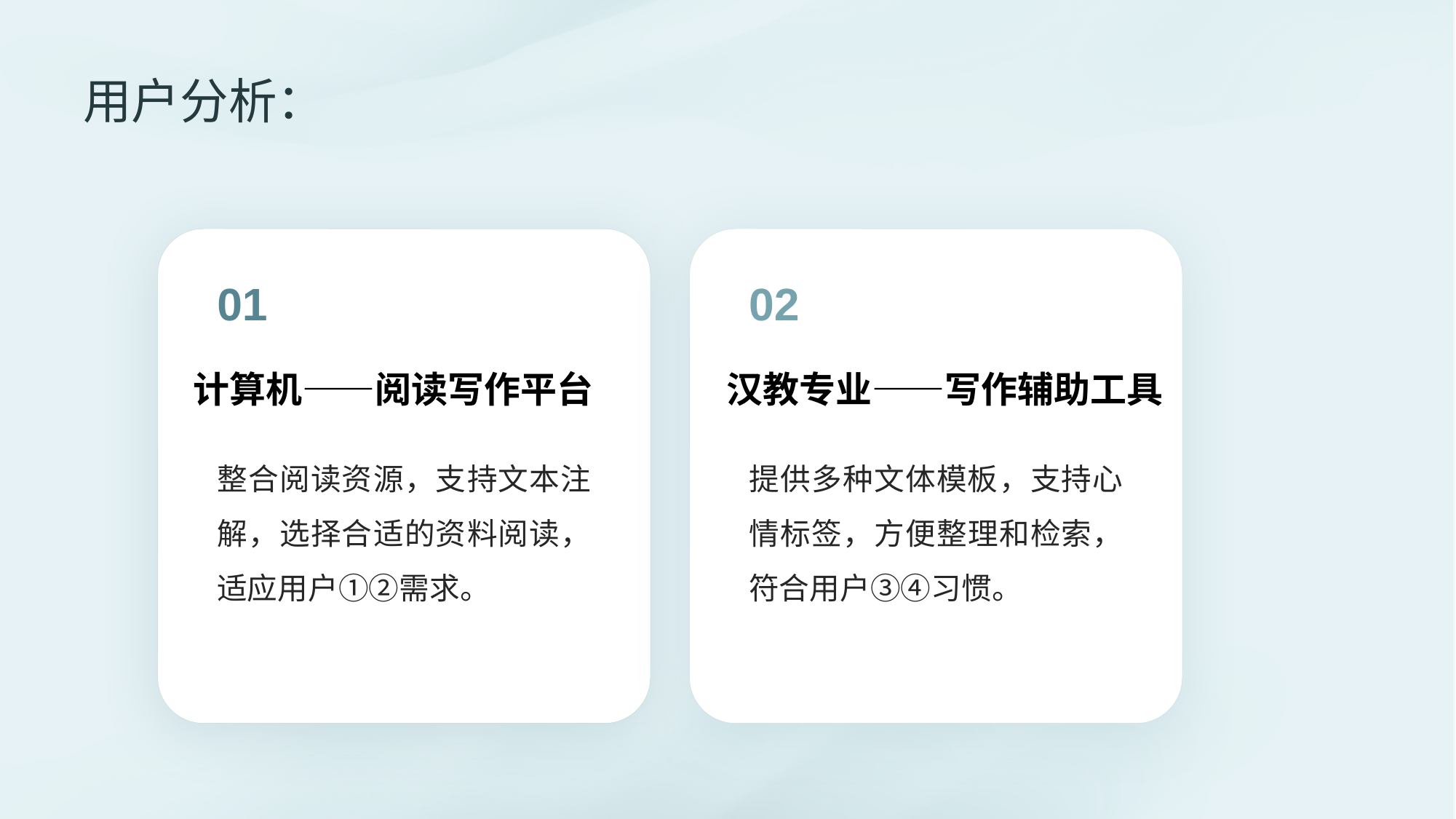

# 用户分析：

01
02
计算机——阅读写作平台
汉教专业——写作辅助工具
整合阅读资源，支持文本注解，选择合适的资料阅读，适应用户①②需求。
提供多种文体模板，支持心情标签，方便整理和检索，符合用户③④习惯。
27